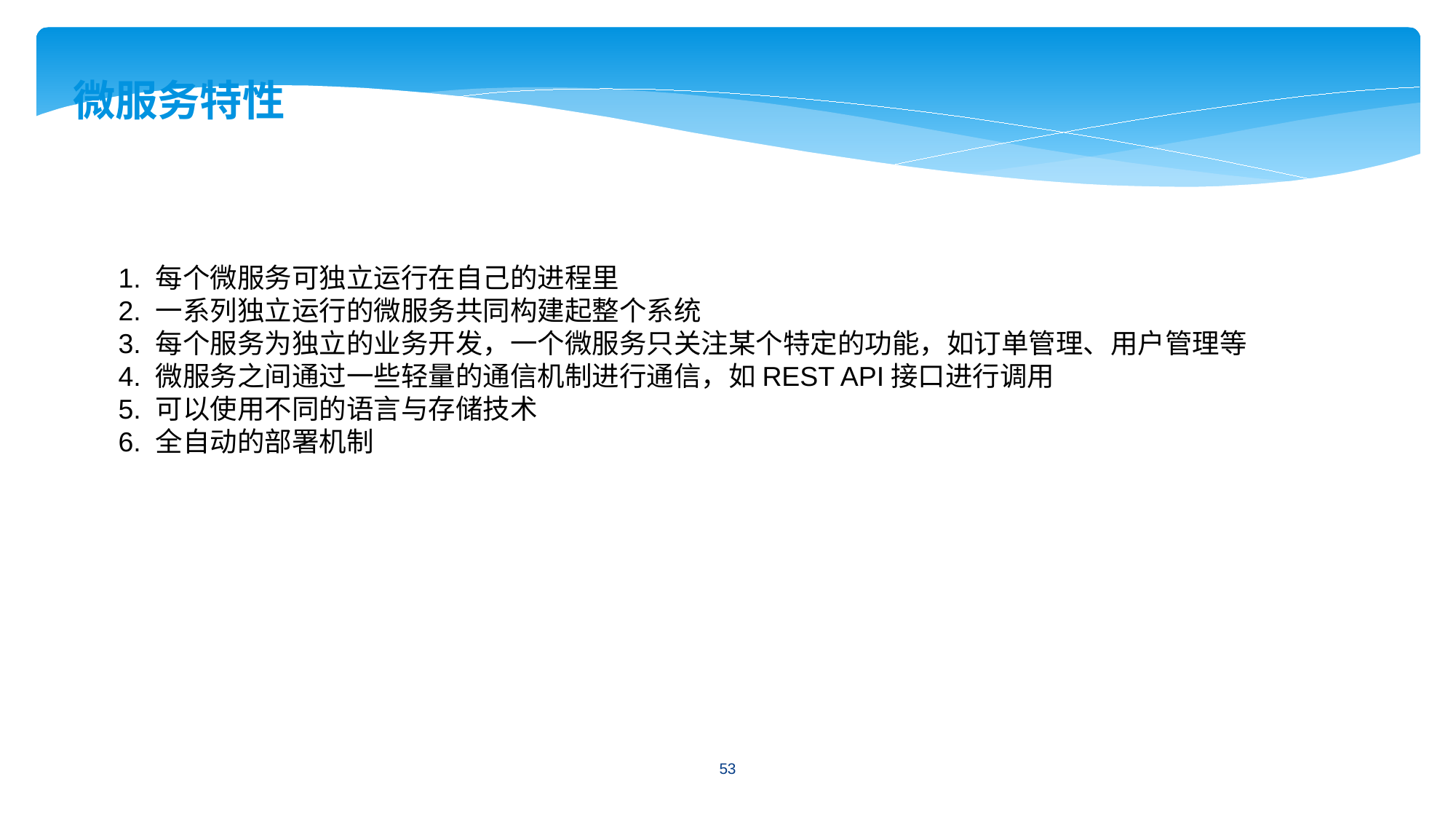

微服务特性
1. 每个微服务可独立运行在自己的进程里
2. 一系列独立运行的微服务共同构建起整个系统
3. 每个服务为独立的业务开发，一个微服务只关注某个特定的功能，如订单管理、用户管理等
4. 微服务之间通过一些轻量的通信机制进行通信，如REST API接口进行调用
5. 可以使用不同的语言与存储技术
6. 全自动的部署机制
53